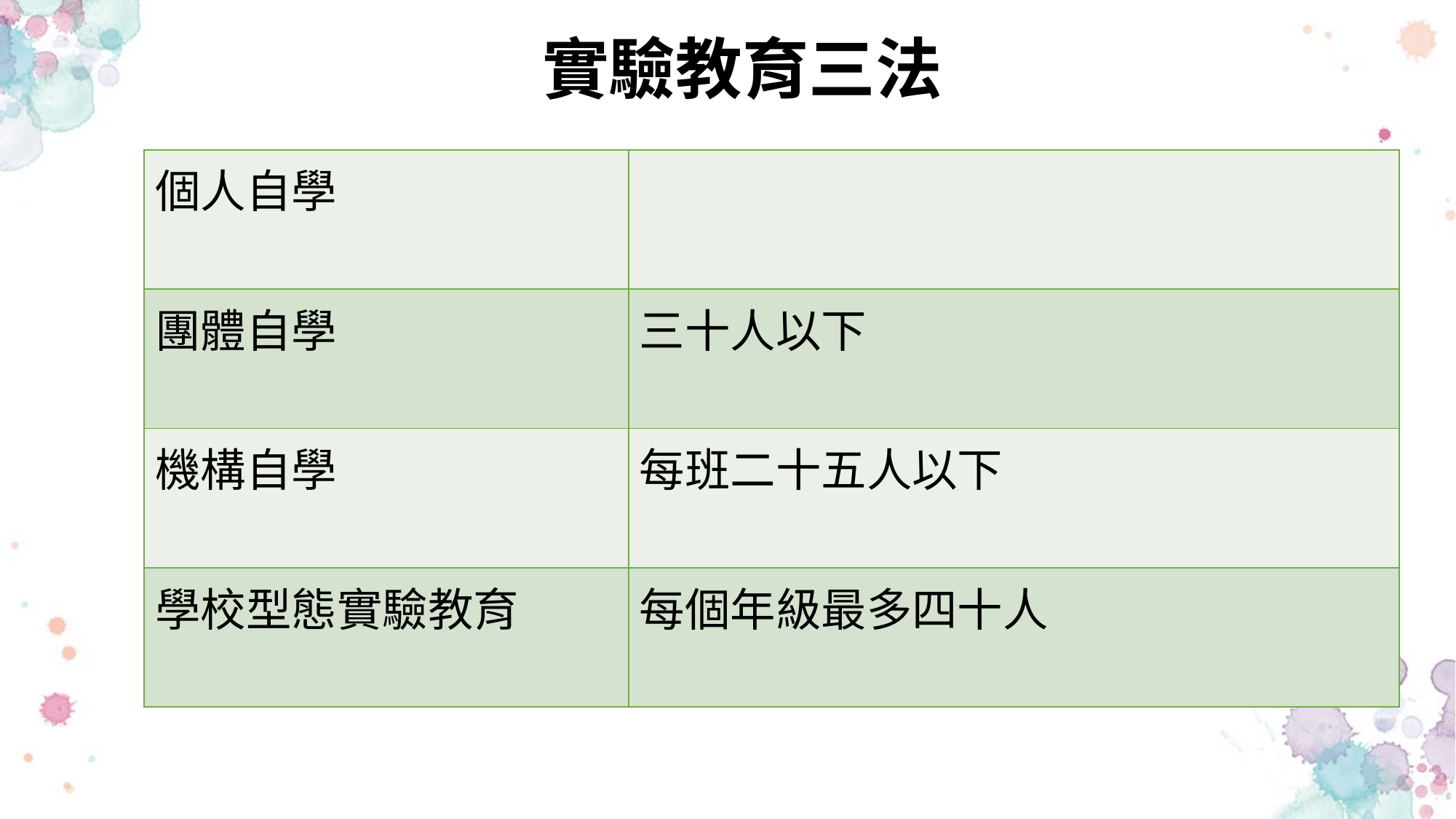

# 實驗教育三法
| 個人自學 |  |
| --- | --- |
| 團體自學 | 三十人以下 |
| 機構自學 | 每班二十五人以下 |
| 學校型態實驗教育 | 每個年級最多四十人 |